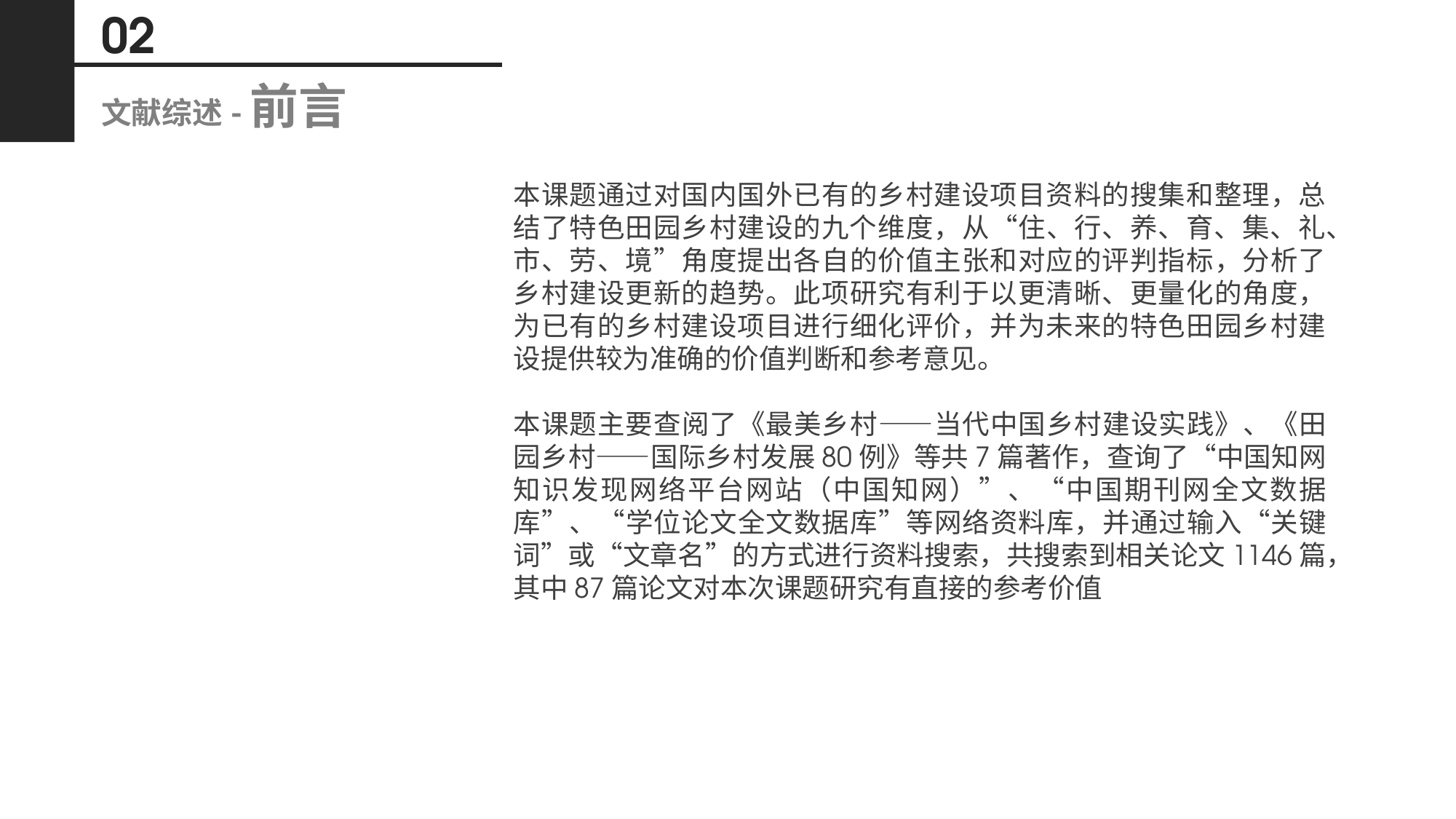

02
文献综述-前言
本课题通过对国内国外已有的乡村建设项目资料的搜集和整理，总结了特色田园乡村建设的九个维度，从“住、行、养、育、集、礼、市、劳、境”角度提出各自的价值主张和对应的评判指标，分析了乡村建设更新的趋势。此项研究有利于以更清晰、更量化的角度，为已有的乡村建设项目进行细化评价，并为未来的特色田园乡村建设提供较为准确的价值判断和参考意见。

本课题主要查阅了《最美乡村——当代中国乡村建设实践》、《田园乡村——国际乡村发展80例》等共7篇著作，查询了“中国知网知识发现网络平台网站（中国知网）”、“中国期刊网全文数据库”、“学位论文全文数据库”等网络资料库，并通过输入“关键词”或“文章名”的方式进行资料搜索，共搜索到相关论文1146篇，其中87篇论文对本次课题研究有直接的参考价值